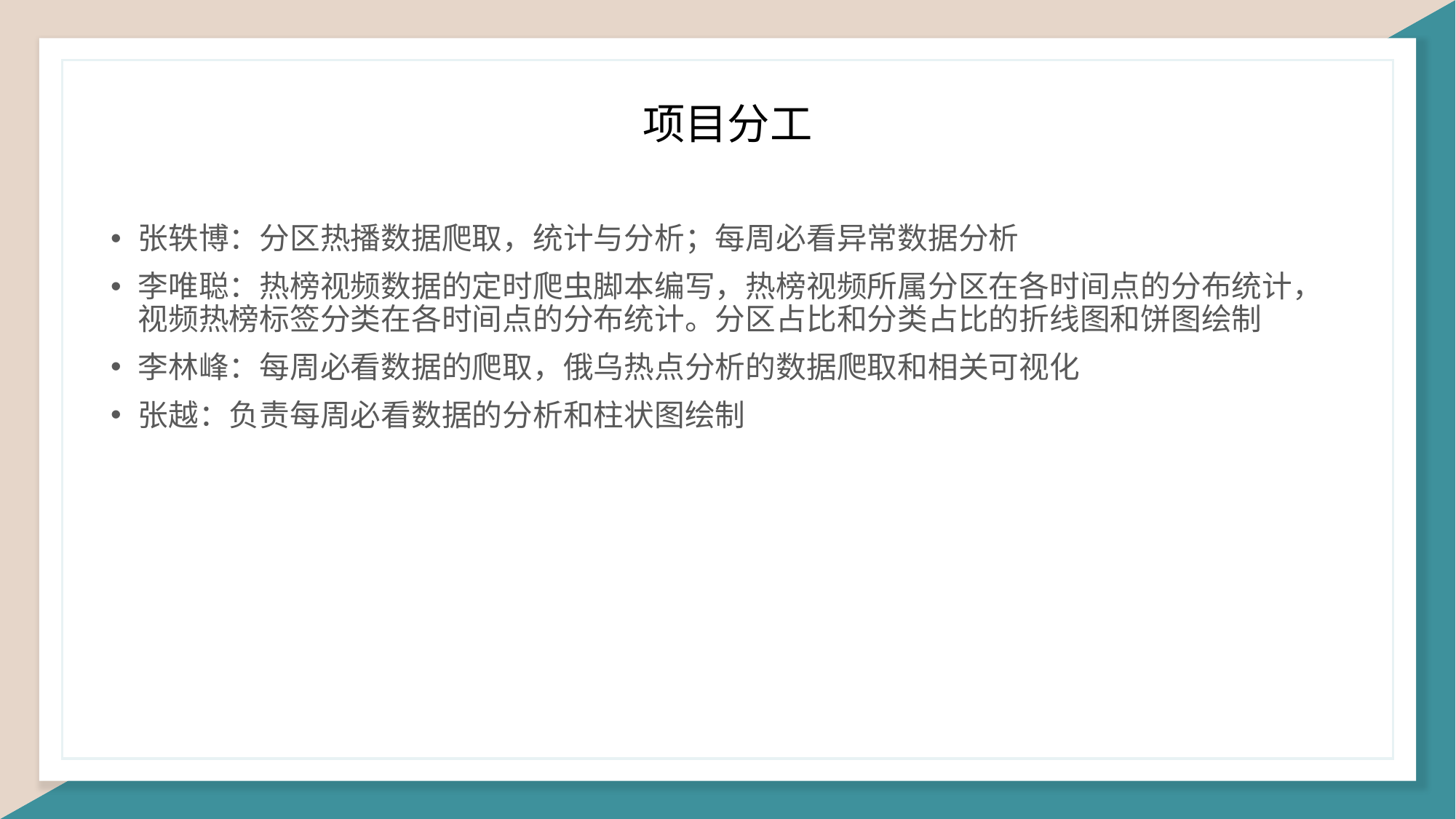

项目分工
张轶博：分区热播数据爬取，统计与分析；每周必看异常数据分析
李唯聪：热榜视频数据的定时爬虫脚本编写，热榜视频所属分区在各时间点的分布统计，视频热榜标签分类在各时间点的分布统计。分区占比和分类占比的折线图和饼图绘制
李林峰：每周必看数据的爬取，俄乌热点分析的数据爬取和相关可视化
张越：负责每周必看数据的分析和柱状图绘制
添加标内容
添加标题内容